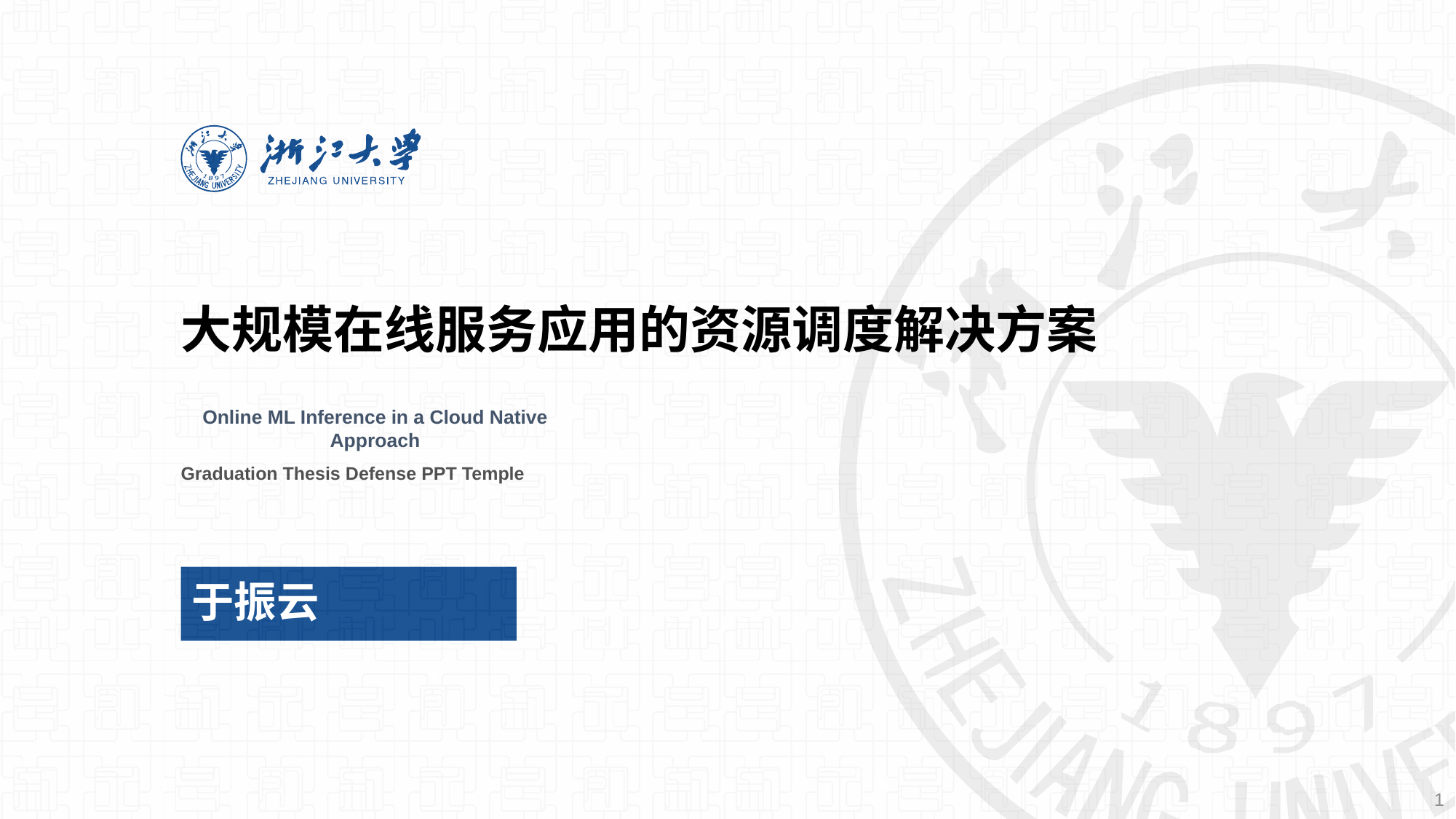

大规模在线服务应用的资源调度解决方案

Online ML Inference in a Cloud Native Approach
于振云
1